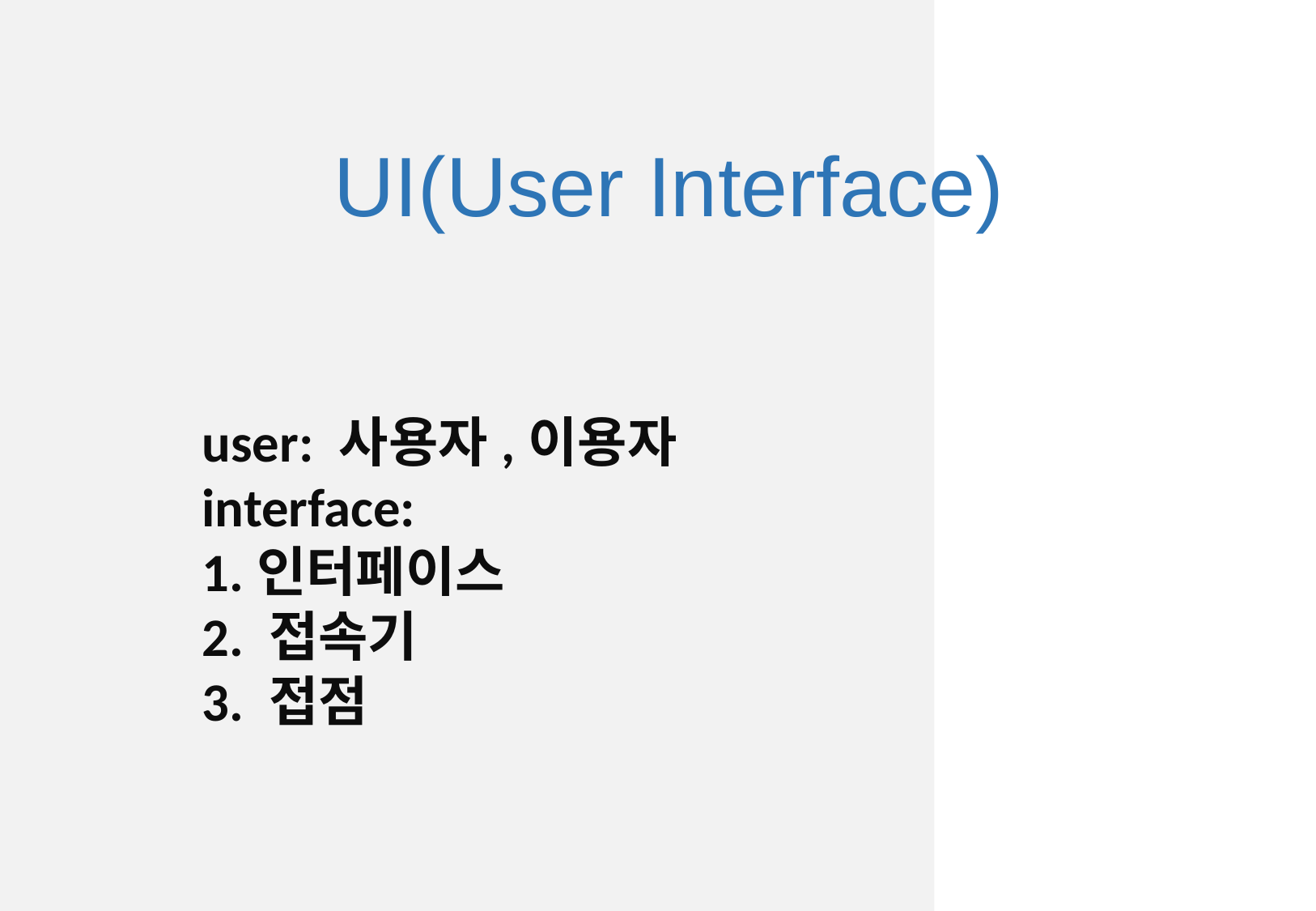

UI(User Interface)
user: 사용자,이용자
interface:
1.인터페이스
2. 접속기
3. 접점